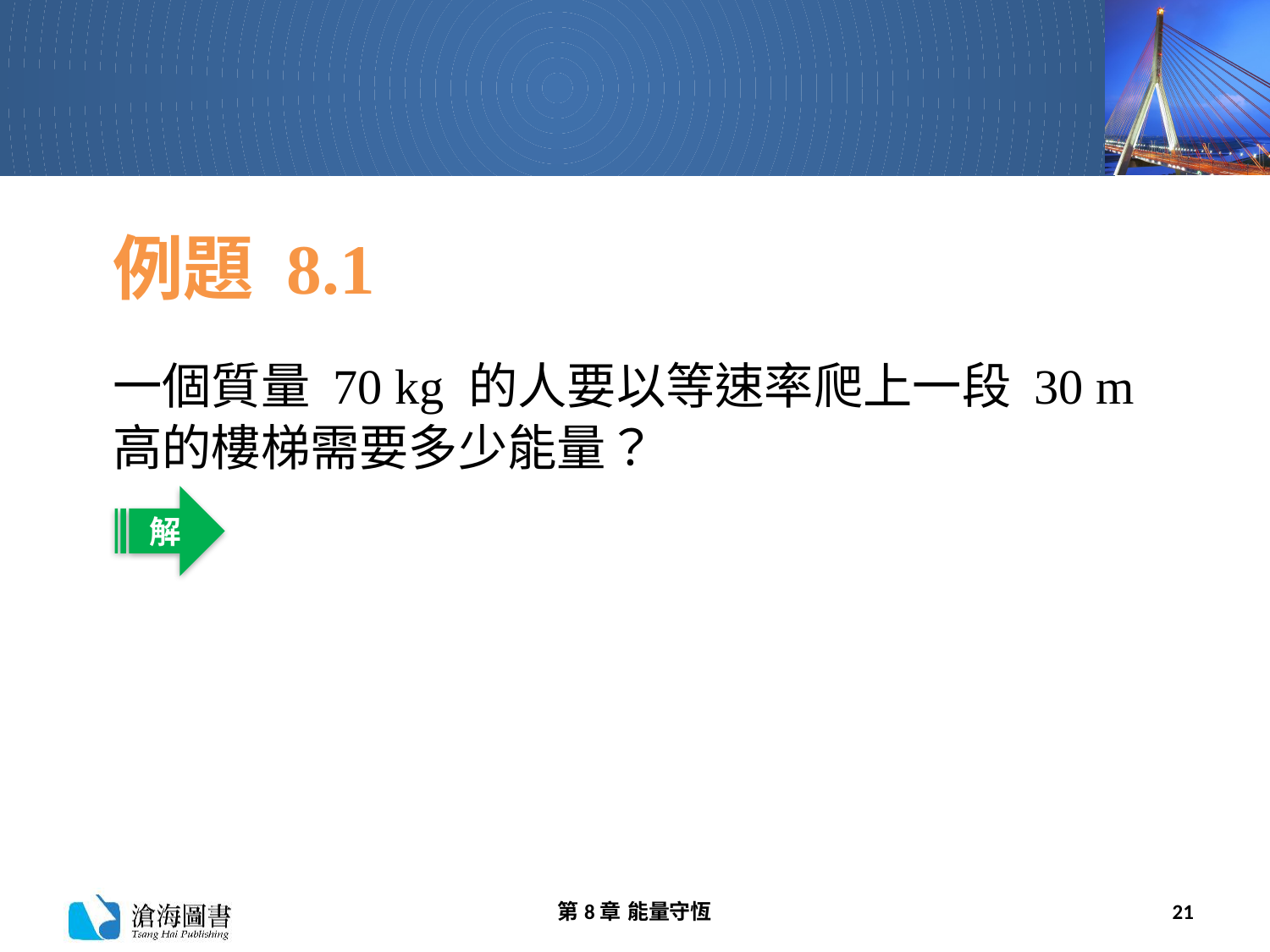

# 例題 8.1
一個質量 70 kg 的人要以等速率爬上一段 30 m 高的樓梯需要多少能量？

解
第8章 能量守恆
21